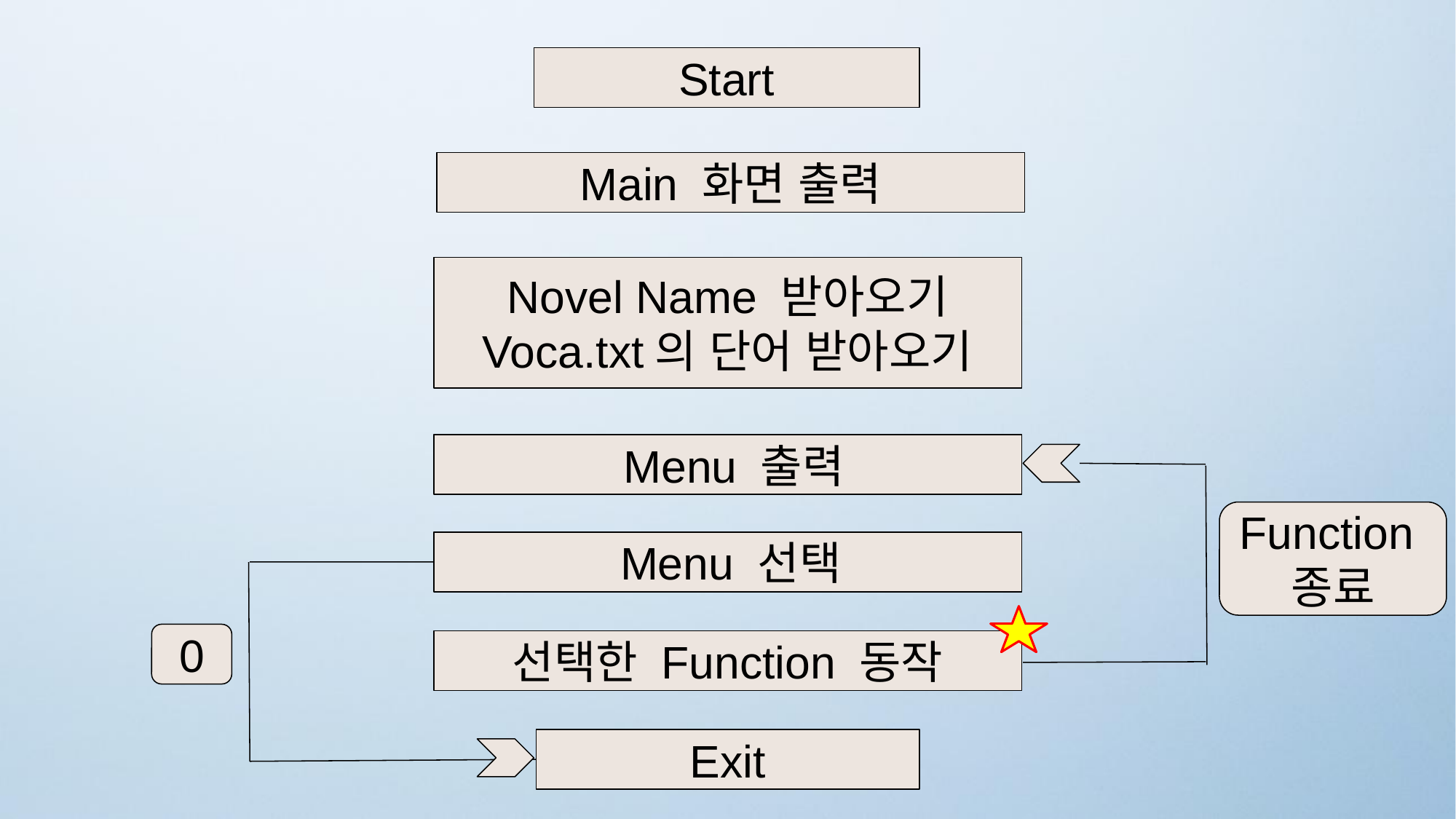

Start
Main 화면 출력
Novel Name 받아오기
Voca.txt의 단어 받아오기
 Menu 출력

Function
종료
 Menu 선택

0
선택한 Function 동작
Exit